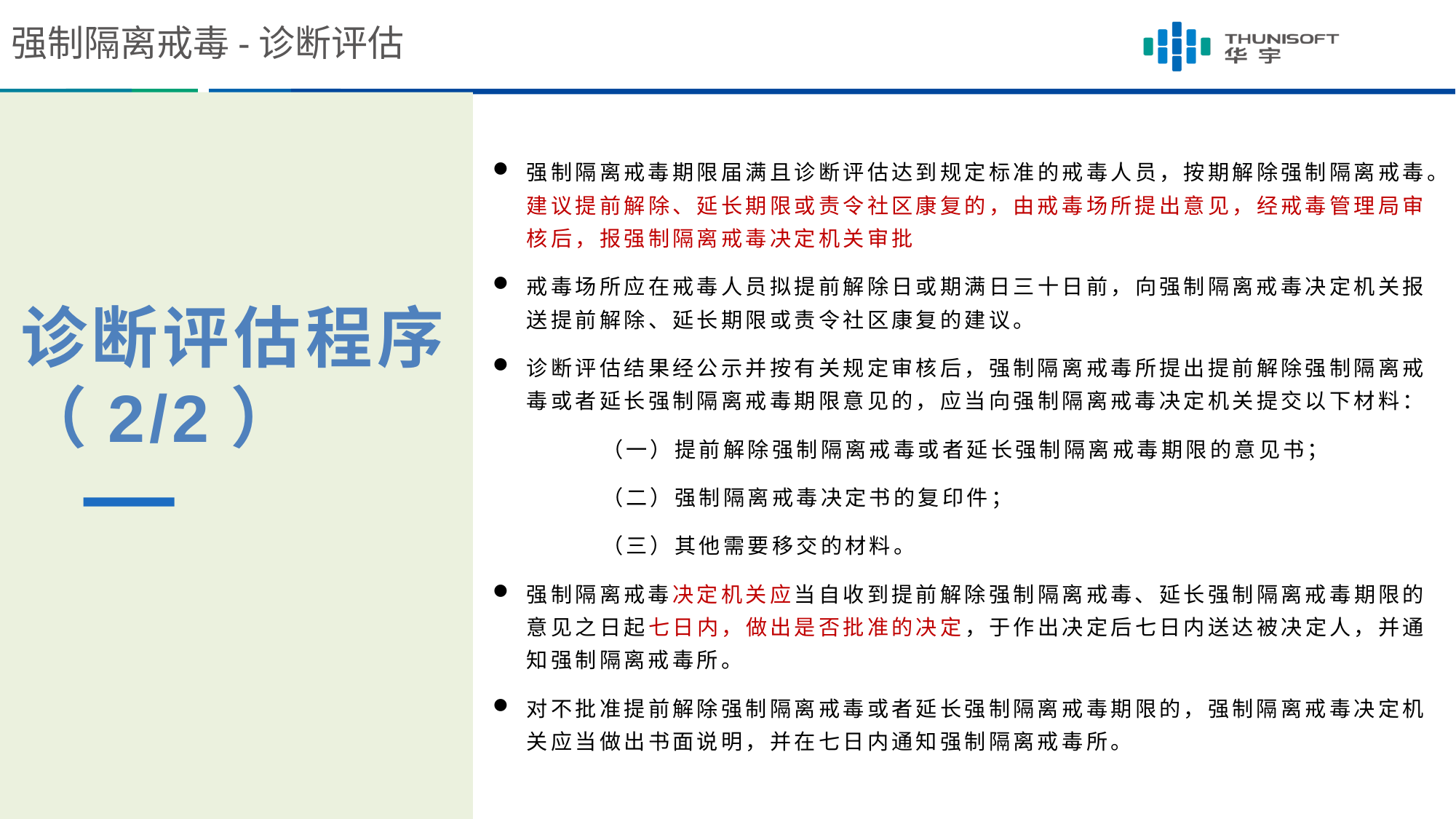

强制隔离戒毒-诊断评估

强制隔离戒毒期限届满且诊断评估达到规定标准的戒毒人员，按期解除强制隔离戒毒。建议提前解除、延长期限或责令社区康复的，由戒毒场所提出意见，经戒毒管理局审核后，报强制隔离戒毒决定机关审批
戒毒场所应在戒毒人员拟提前解除日或期满日三十日前，向强制隔离戒毒决定机关报送提前解除、延长期限或责令社区康复的建议。
诊断评估结果经公示并按有关规定审核后，强制隔离戒毒所提出提前解除强制隔离戒毒或者延长强制隔离戒毒期限意见的，应当向强制隔离戒毒决定机关提交以下材料：
	（一）提前解除强制隔离戒毒或者延长强制隔离戒毒期限的意见书；
	（二）强制隔离戒毒决定书的复印件；
	（三）其他需要移交的材料。
强制隔离戒毒决定机关应当自收到提前解除强制隔离戒毒、延长强制隔离戒毒期限的意见之日起七日内，做出是否批准的决定，于作出决定后七日内送达被决定人，并通知强制隔离戒毒所。
对不批准提前解除强制隔离戒毒或者延长强制隔离戒毒期限的，强制隔离戒毒决定机关应当做出书面说明，并在七日内通知强制隔离戒毒所。
诊断评估程序
（2/2）

106